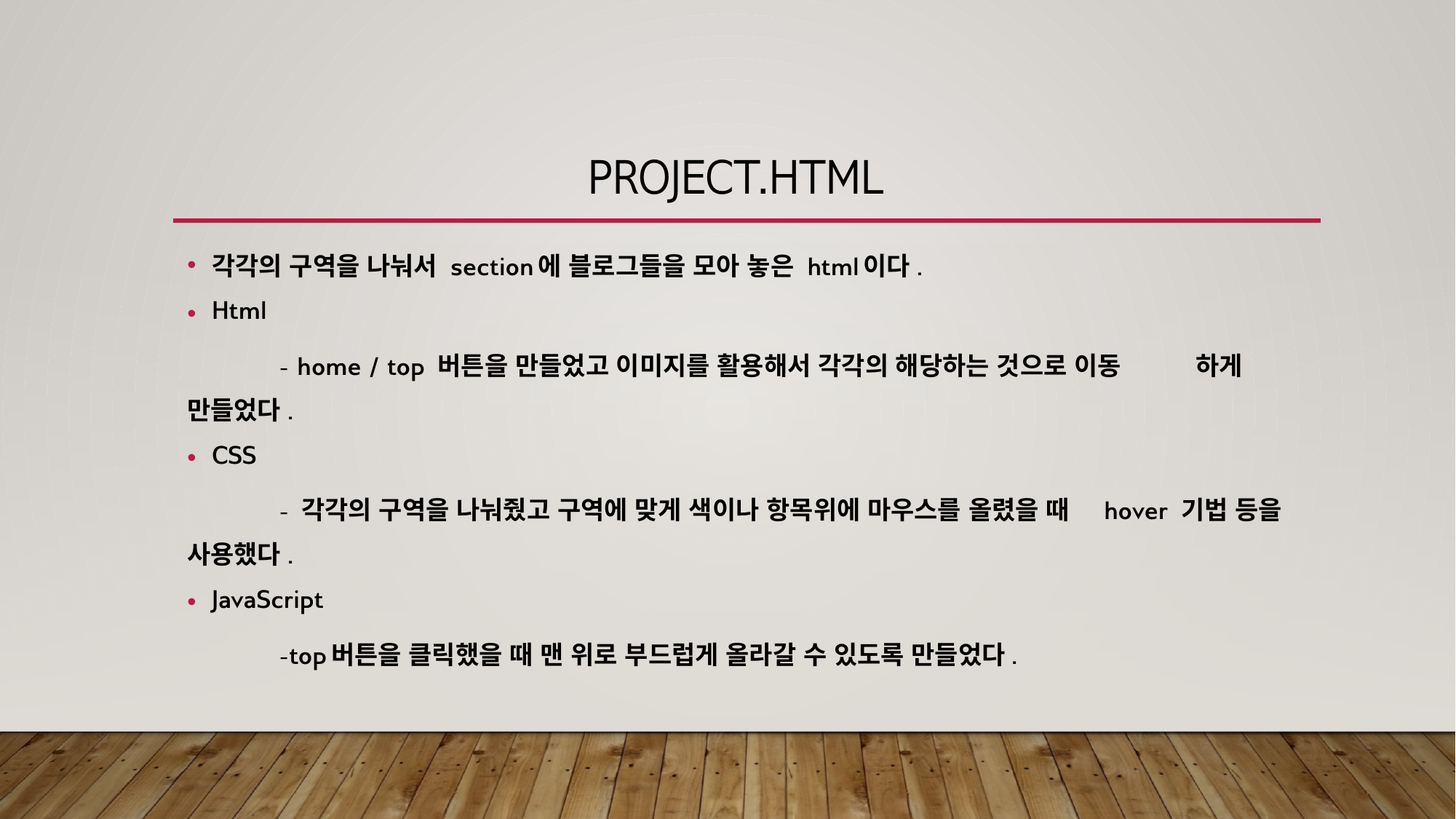

# project.html
각각의 구역을 나눠서 section에 블로그들을 모아 놓은 html이다.
Html
	- home / top 버튼을 만들었고 이미지를 활용해서 각각의 해당하는 것으로 이동	하게 만들었다.
CSS
	- 각각의 구역을 나눠줬고 구역에 맞게 색이나 항목위에 마우스를 올렸을 때 	hover 기법 등을 사용했다.
JavaScript
	-top버튼을 클릭했을 때 맨 위로 부드럽게 올라갈 수 있도록 만들었다.